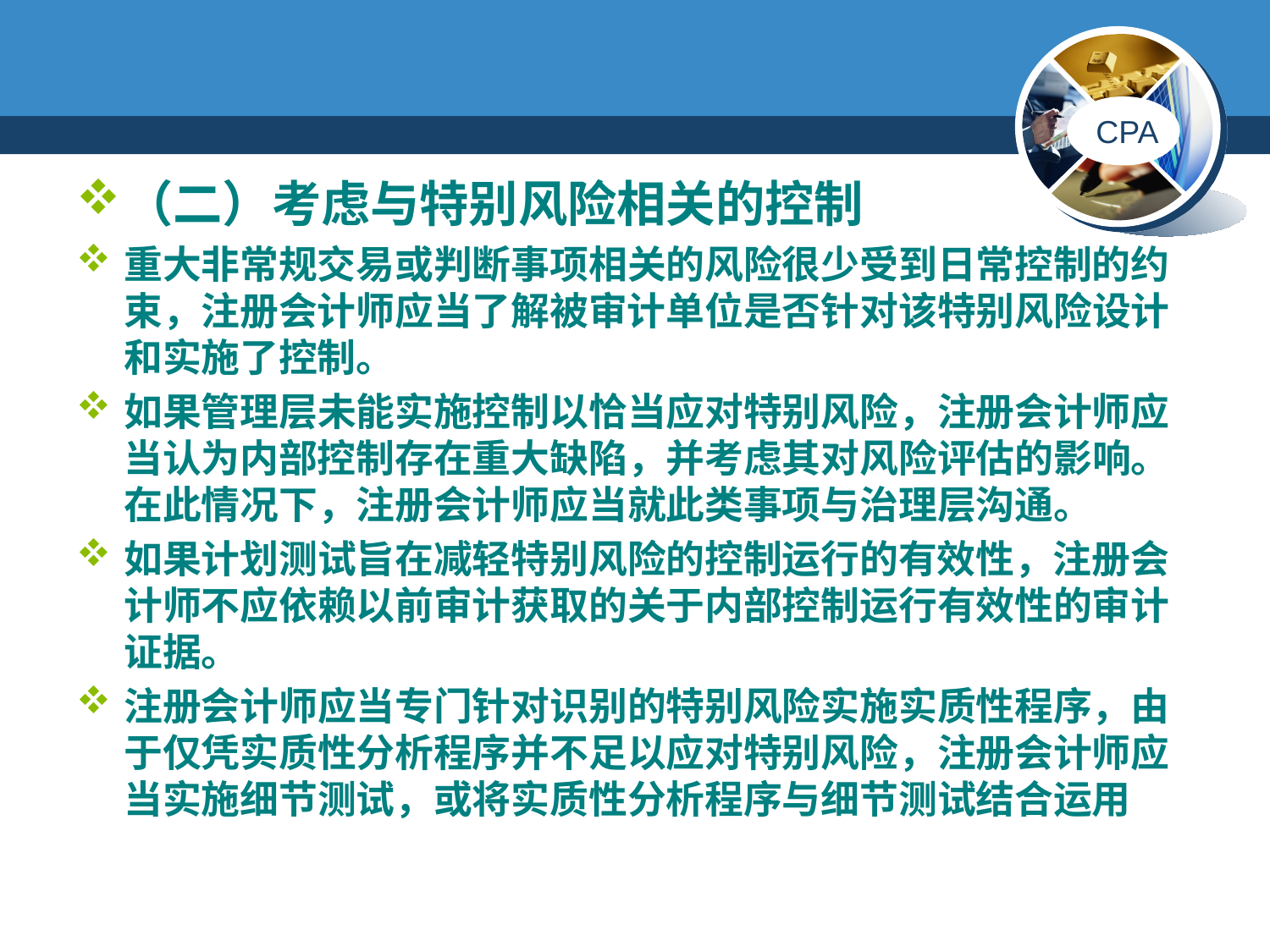

#
（二）考虑与特别风险相关的控制
重大非常规交易或判断事项相关的风险很少受到日常控制的约束，注册会计师应当了解被审计单位是否针对该特别风险设计和实施了控制。
如果管理层未能实施控制以恰当应对特别风险，注册会计师应当认为内部控制存在重大缺陷，并考虑其对风险评估的影响。在此情况下，注册会计师应当就此类事项与治理层沟通。
如果计划测试旨在减轻特别风险的控制运行的有效性，注册会计师不应依赖以前审计获取的关于内部控制运行有效性的审计证据。
注册会计师应当专门针对识别的特别风险实施实质性程序，由于仅凭实质性分析程序并不足以应对特别风险，注册会计师应当实施细节测试，或将实质性分析程序与细节测试结合运用